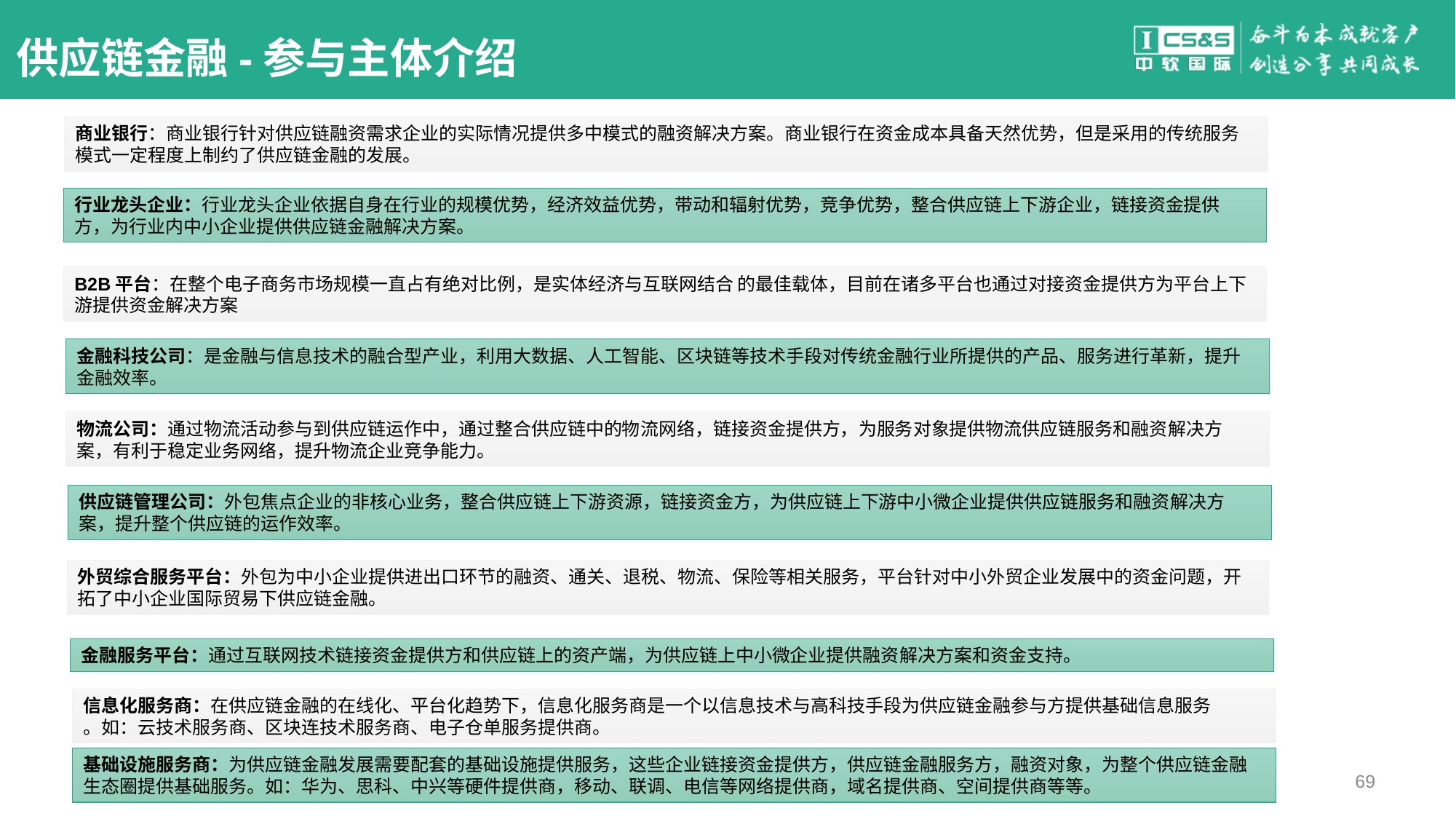

# 供应链金融-参与主体介绍
商业银行：商业银行针对供应链融资需求企业的实际情况提供多中模式的融资解决方案。商业银行在资金成本具备天然优势，但是采用的传统服务模式一定程度上制约了供应链金融的发展。
行业龙头企业：行业龙头企业依据自身在行业的规模优势，经济效益优势，带动和辐射优势，竞争优势，整合供应链上下游企业，链接资金提供方，为行业内中小企业提供供应链金融解决方案。
B2B平台：在整个电子商务市场规模一直占有绝对比例，是实体经济与互联网结合 的最佳载体，目前在诸多平台也通过对接资金提供方为平台上下游提供资金解决方案
金融科技公司：是金融与信息技术的融合型产业，利用大数据、人工智能、区块链等技术手段对传统金融行业所提供的产品、服务进行革新，提升金融效率。
物流公司：通过物流活动参与到供应链运作中，通过整合供应链中的物流网络，链接资金提供方，为服务对象提供物流供应链服务和融资解决方案，有利于稳定业务网络，提升物流企业竞争能力。
供应链管理公司：外包焦点企业的非核心业务，整合供应链上下游资源，链接资金方，为供应链上下游中小微企业提供供应链服务和融资解决方案，提升整个供应链的运作效率。
外贸综合服务平台：外包为中小企业提供进出口环节的融资、通关、退税、物流、保险等相关服务，平台针对中小外贸企业发展中的资金问题，开拓了中小企业国际贸易下供应链金融。
金融服务平台：通过互联网技术链接资金提供方和供应链上的资产端，为供应链上中小微企业提供融资解决方案和资金支持。
信息化服务商：在供应链金融的在线化、平台化趋势下，信息化服务商是一个以信息技术与高科技手段为供应链金融参与方提供基础信息服务
。如：云技术服务商、区块连技术服务商、电子仓单服务提供商。
基础设施服务商：为供应链金融发展需要配套的基础设施提供服务，这些企业链接资金提供方，供应链金融服务方，融资对象，为整个供应链金融生态圈提供基础服务。如：华为、思科、中兴等硬件提供商，移动、联调、电信等网络提供商，域名提供商、空间提供商等等。
69